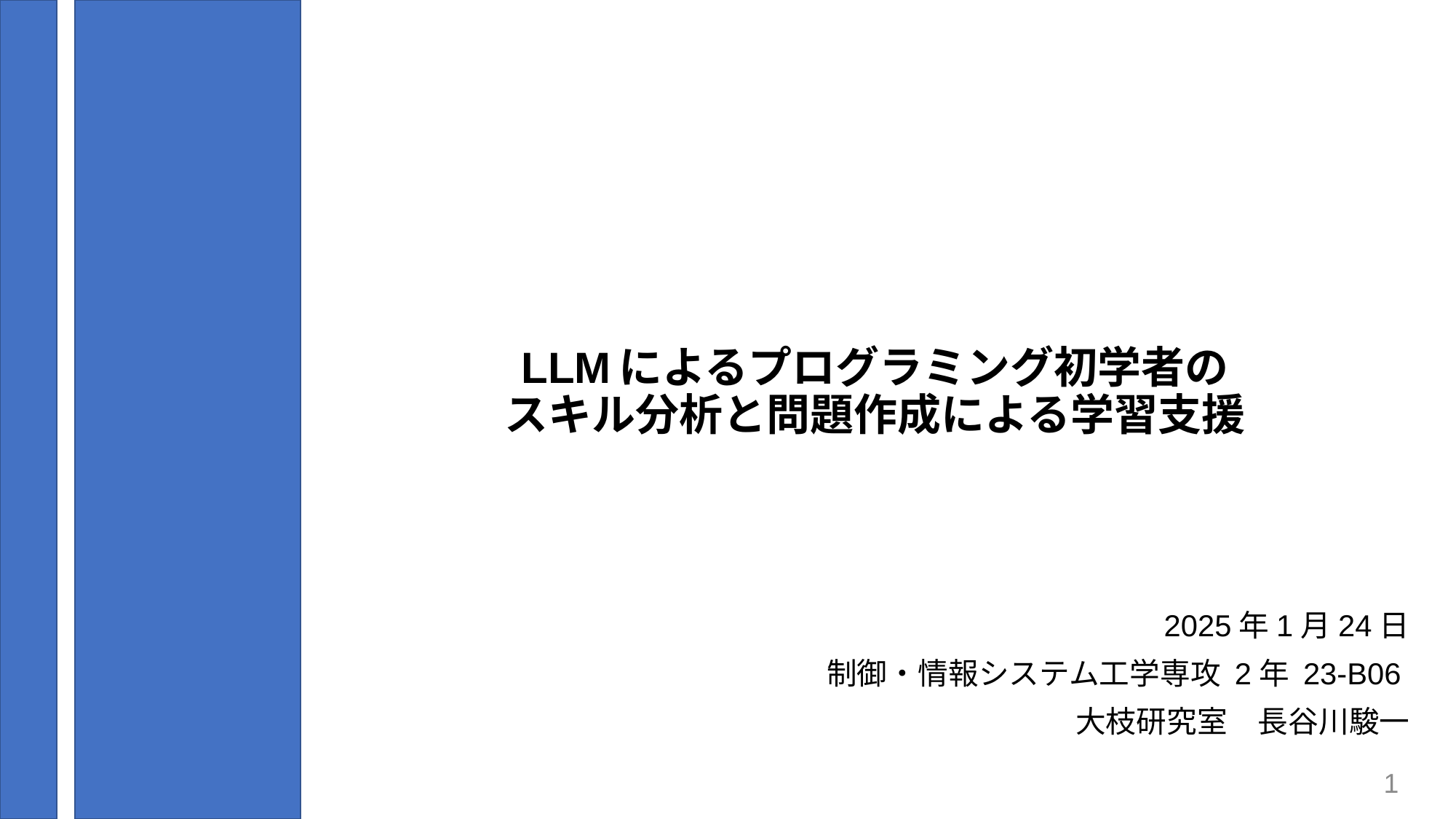

# LLMによるプログラミング初学者の スキル分析と問題作成による学習支援
2025年1月24日
制御・情報システム工学専攻 2年 23-B06
大枝研究室　長谷川駿一
1